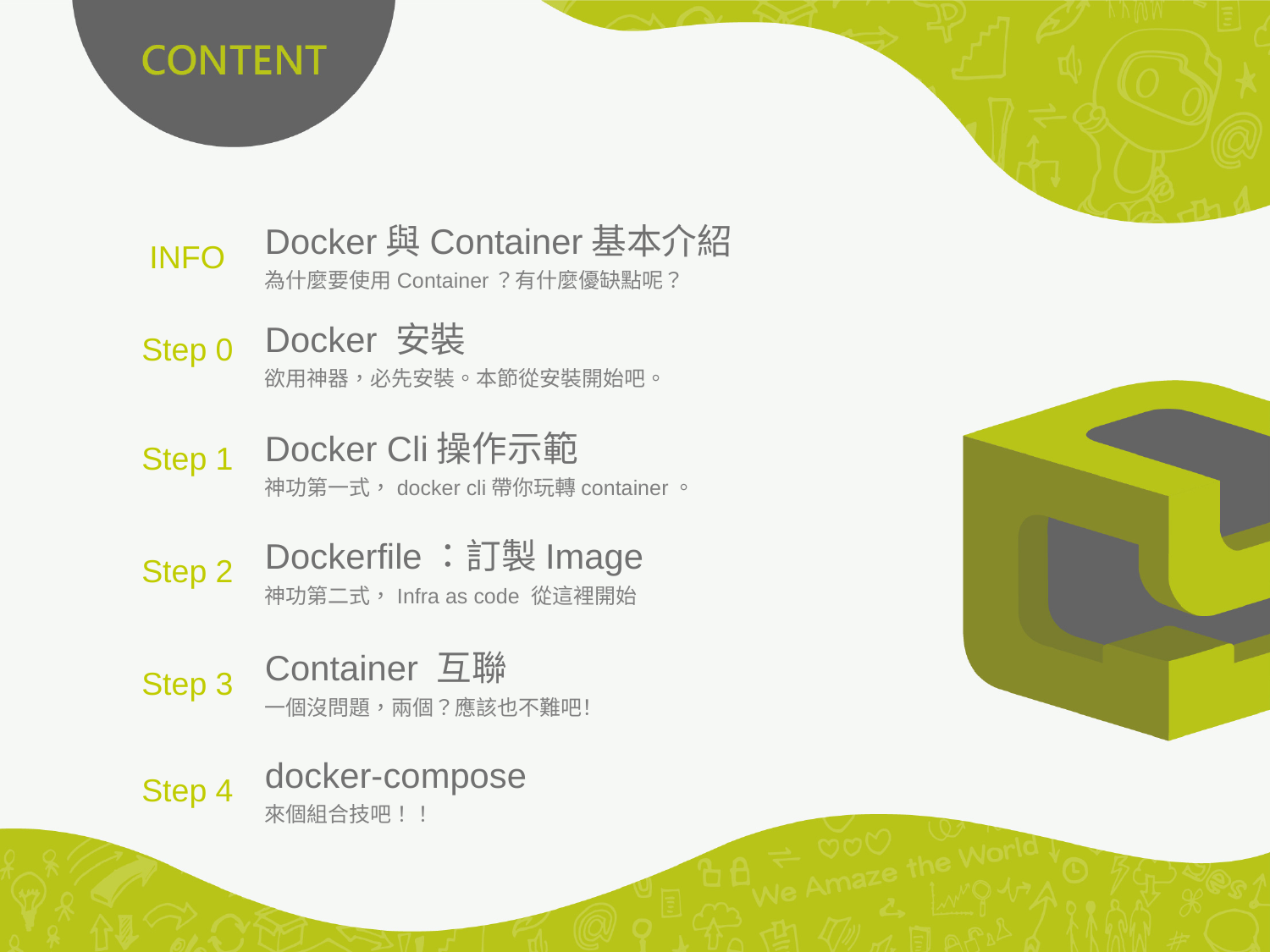

INFO
Docker與Container基本介紹
為什麼要使用Container？有什麼優缺點呢？
Step 0
Docker 安裝
欲用神器，必先安裝。本節從安裝開始吧。
Step 1
Docker Cli操作示範
神功第一式，docker cli帶你玩轉container。
Step 2
Dockerfile：訂製Image
神功第二式，Infra as code 從這裡開始
Step 3
Container 互聯
一個沒問題，兩個？應該也不難吧！
Step 4
docker-compose
來個組合技吧！！